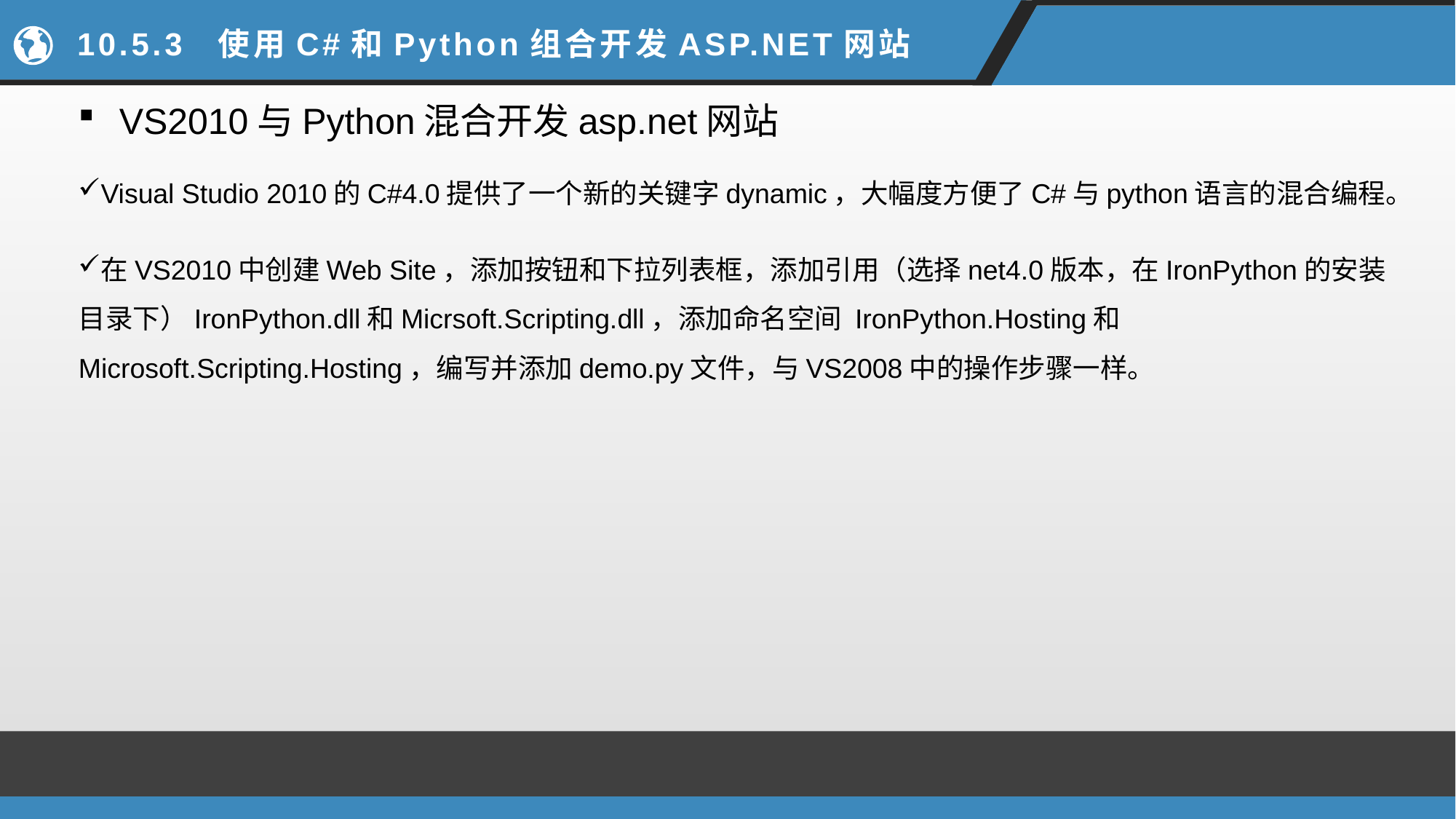

# 10.5.3  使用C#和Python组合开发ASP.NET网站

VS2010与Python混合开发asp.net网站
Visual Studio 2010的C#4.0提供了一个新的关键字dynamic，大幅度方便了C#与python语言的混合编程。
在VS2010中创建Web Site，添加按钮和下拉列表框，添加引用（选择net4.0版本，在IronPython的安装目录下）IronPython.dll和Micrsoft.Scripting.dll，添加命名空间 IronPython.Hosting和Microsoft.Scripting.Hosting，编写并添加demo.py文件，与VS2008中的操作步骤一样。